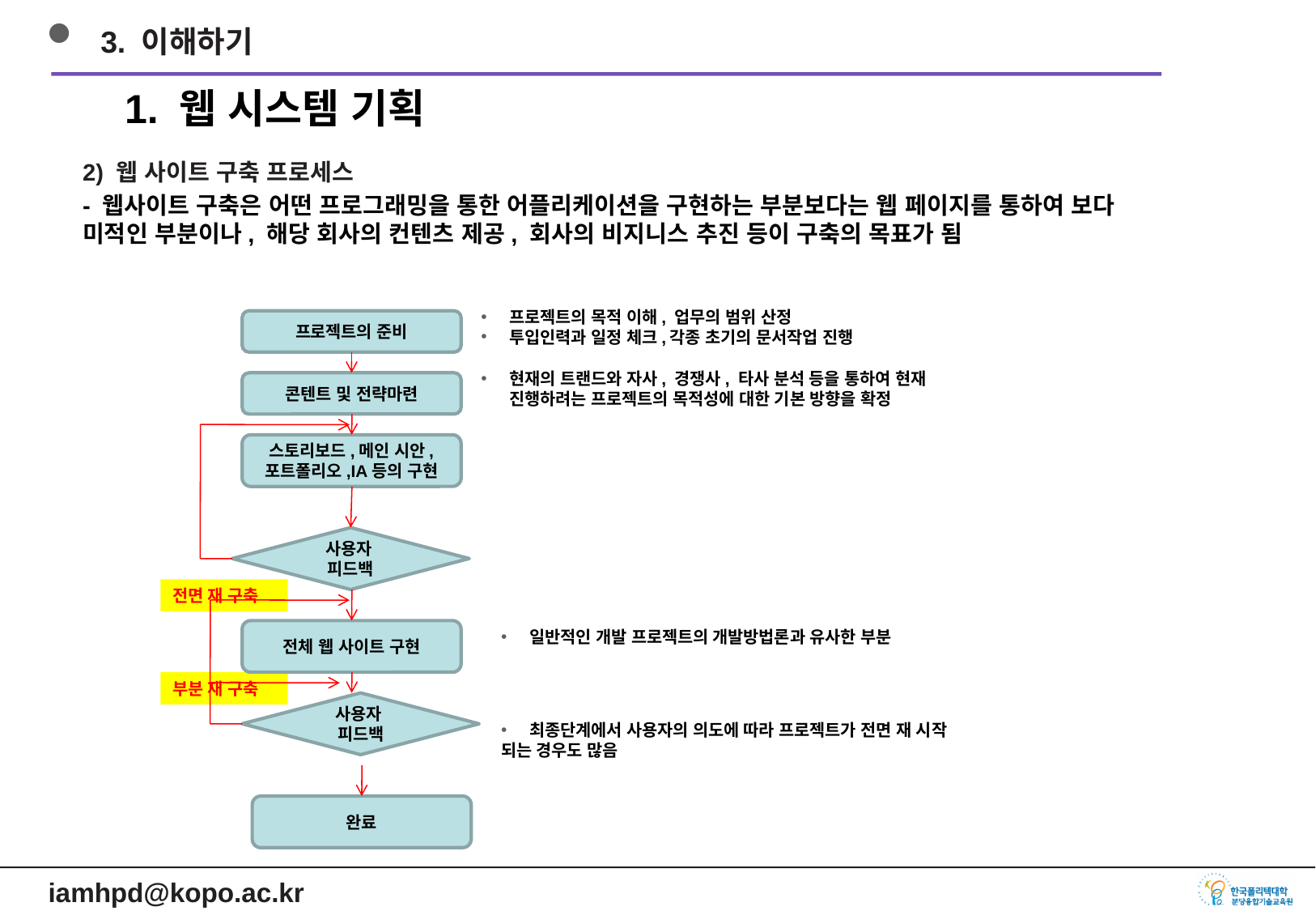

3. 이해하기
1. 웹 시스템 기획
2) 웹 사이트 구축 프로세스
- 웹사이트 구축은 어떤 프로그래밍을 통한 어플리케이션을 구현하는 부분보다는 웹 페이지를 통하여 보다 미적인 부분이나, 해당 회사의 컨텐츠 제공, 회사의 비지니스 추진 등이 구축의 목표가 됨
프로젝트의 목적 이해, 업무의 범위 산정
투입인력과 일정 체크,각종 초기의 문서작업 진행
프로젝트의 준비
현재의 트랜드와 자사, 경쟁사, 타사 분석 등을 통하여 현재 진행하려는 프로젝트의 목적성에 대한 기본 방향을 확정
콘텐트 및 전략마련
스토리보드,메인 시안, 포트폴리오,IA등의 구현
사용자
피드백
전면 재 구축
전체 웹 사이트 구현
일반적인 개발 프로젝트의 개발방법론과 유사한 부분
부분 재 구축
사용자
피드백
최종단계에서 사용자의 의도에 따라 프로젝트가 전면 재 시작
되는 경우도 많음
완료